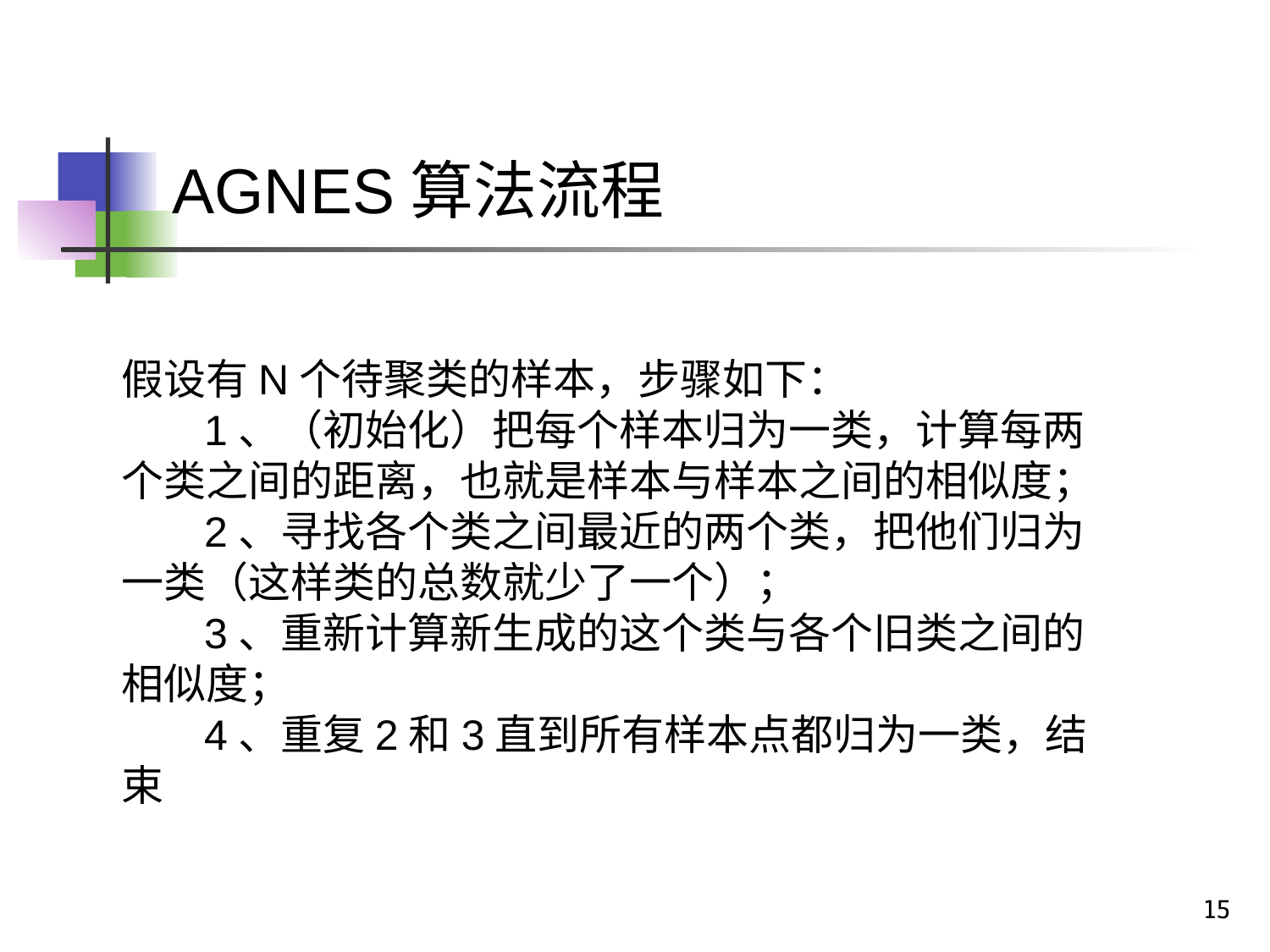

# AGNES算法流程

假设有N个待聚类的样本，步骤如下：
       1、（初始化）把每个样本归为一类，计算每两个类之间的距离，也就是样本与样本之间的相似度；
       2、寻找各个类之间最近的两个类，把他们归为一类（这样类的总数就少了一个）；
       3、重新计算新生成的这个类与各个旧类之间的相似度；
       4、重复2和3直到所有样本点都归为一类，结束
15